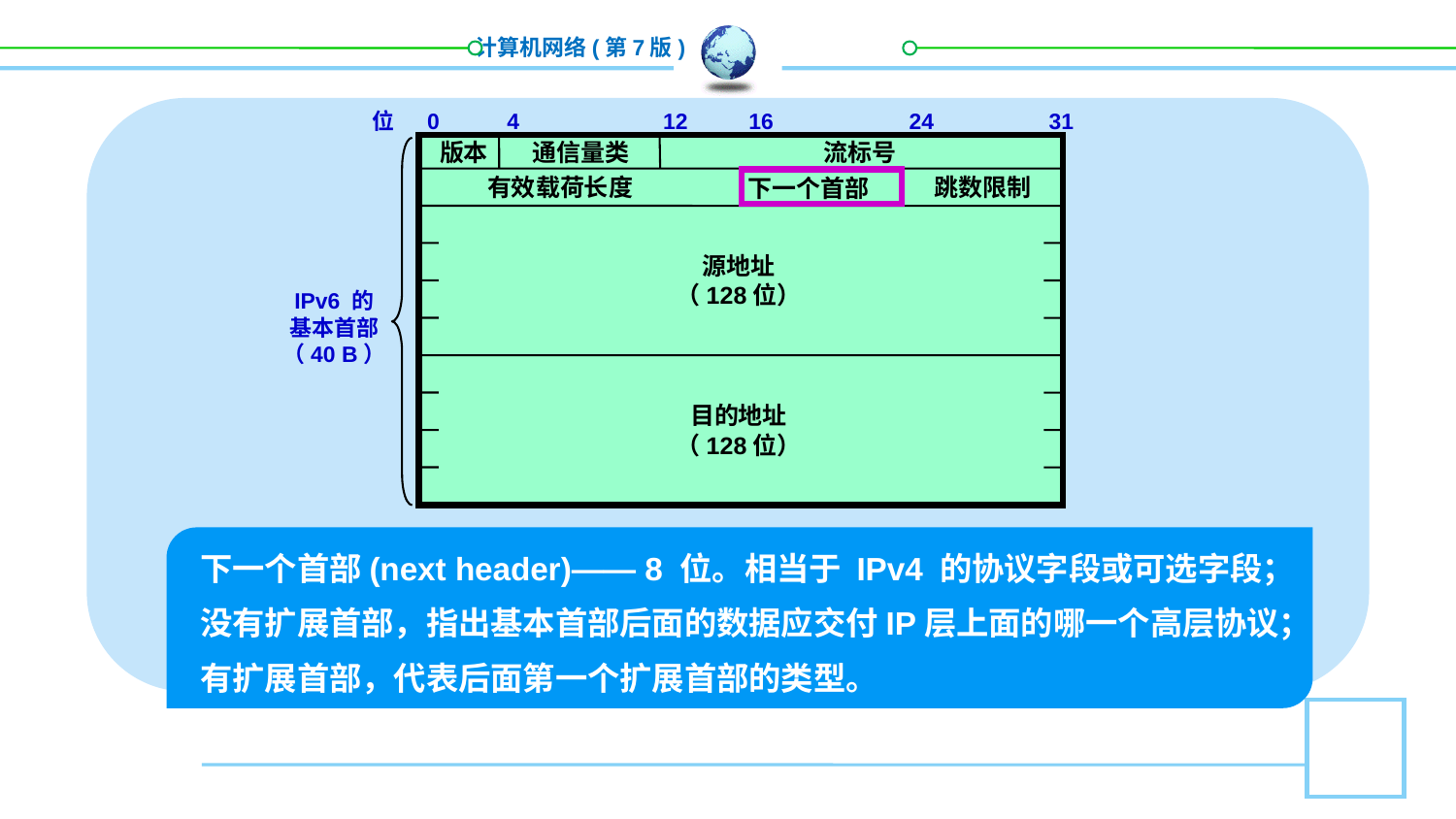

位
0
4
12
16
24
31
版本
通信量类
流标号

有效载荷长度
跳数限制
下一个首部

源地址
（128位）
IPv6 的
基本首部
（40 B）

目的地址
（128位）

下一个首部(next header)—— 8 位。相当于 IPv4 的协议字段或可选字段；没有扩展首部，指出基本首部后面的数据应交付IP层上面的哪一个高层协议；有扩展首部，代表后面第一个扩展首部的类型。